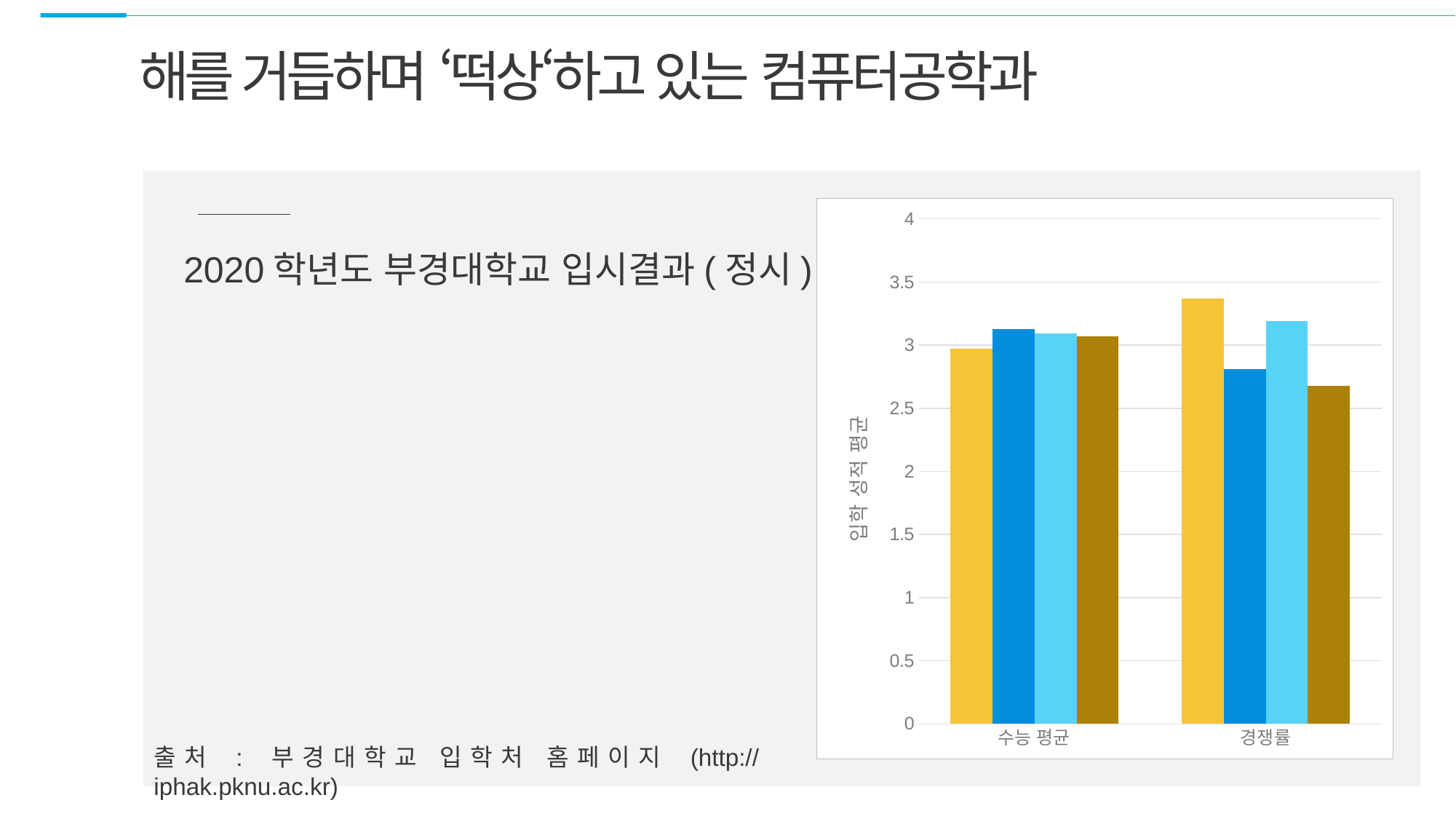

해를 거듭하며 ‘떡상‘하고 있는 컴퓨터공학과

### Chart

| Category | 컴퓨터공학과 | 기계공학과 | 화학공학과 | 전기공학과 |
|---|---|---|---|---|
| 수능 평균 | 2.97 | 3.13 | 3.09 | 3.07 |
| 경쟁률 | 3.37 | 2.81 | 3.19 | 2.68 |
2020학년도 부경대학교 입시결과(정시)
출처 : 부경대학교 입학처 홈페이지 (http://iphak.pknu.ac.kr)